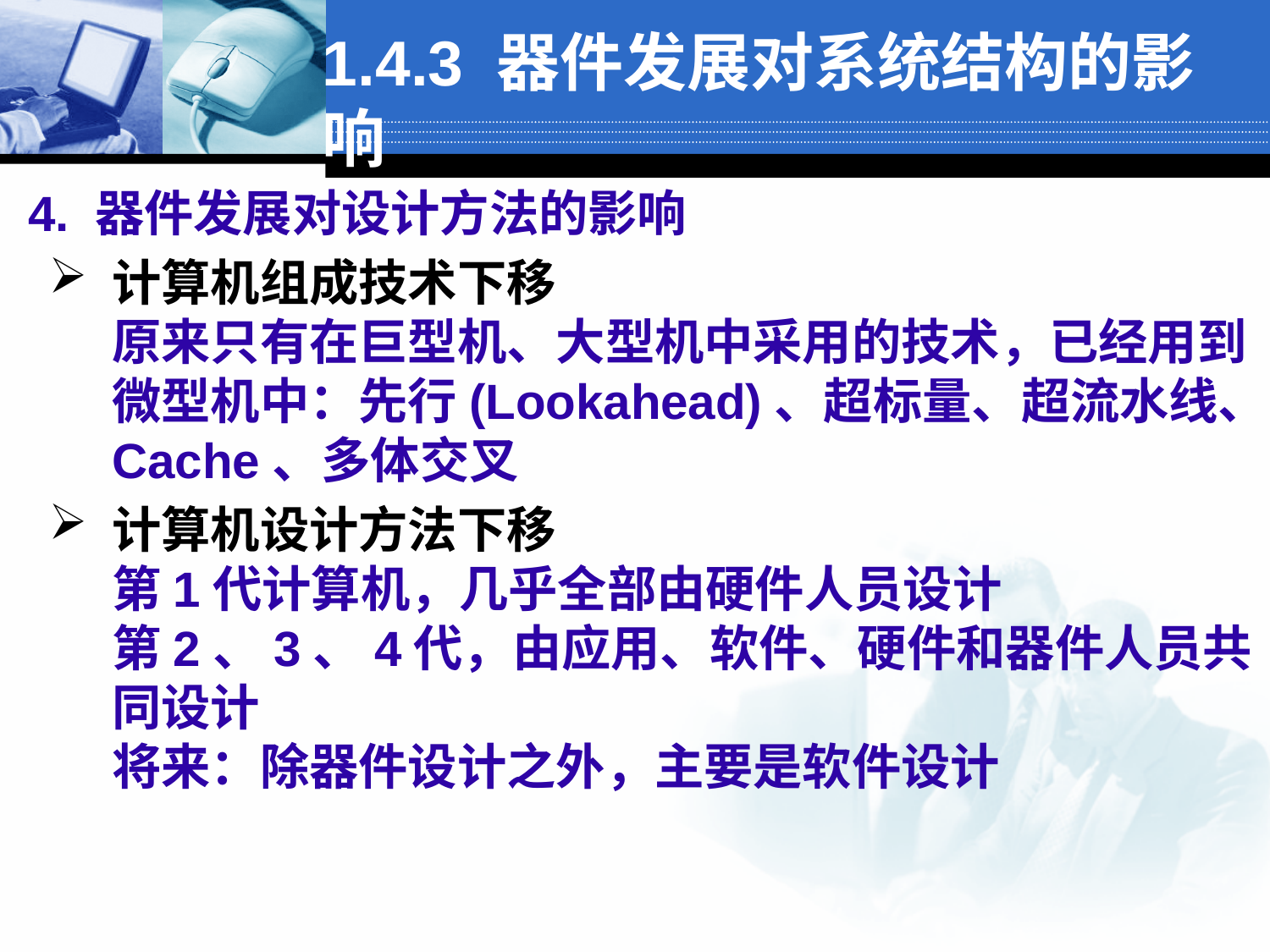

1.4.3 器件发展对系统结构的影响
4. 器件发展对设计方法的影响
计算机组成技术下移
原来只有在巨型机、大型机中采用的技术，已经用到微型机中：先行(Lookahead)、超标量、超流水线、Cache、多体交叉
计算机设计方法下移
第1代计算机，几乎全部由硬件人员设计
第2、3、4代，由应用、软件、硬件和器件人员共同设计
将来：除器件设计之外，主要是软件设计